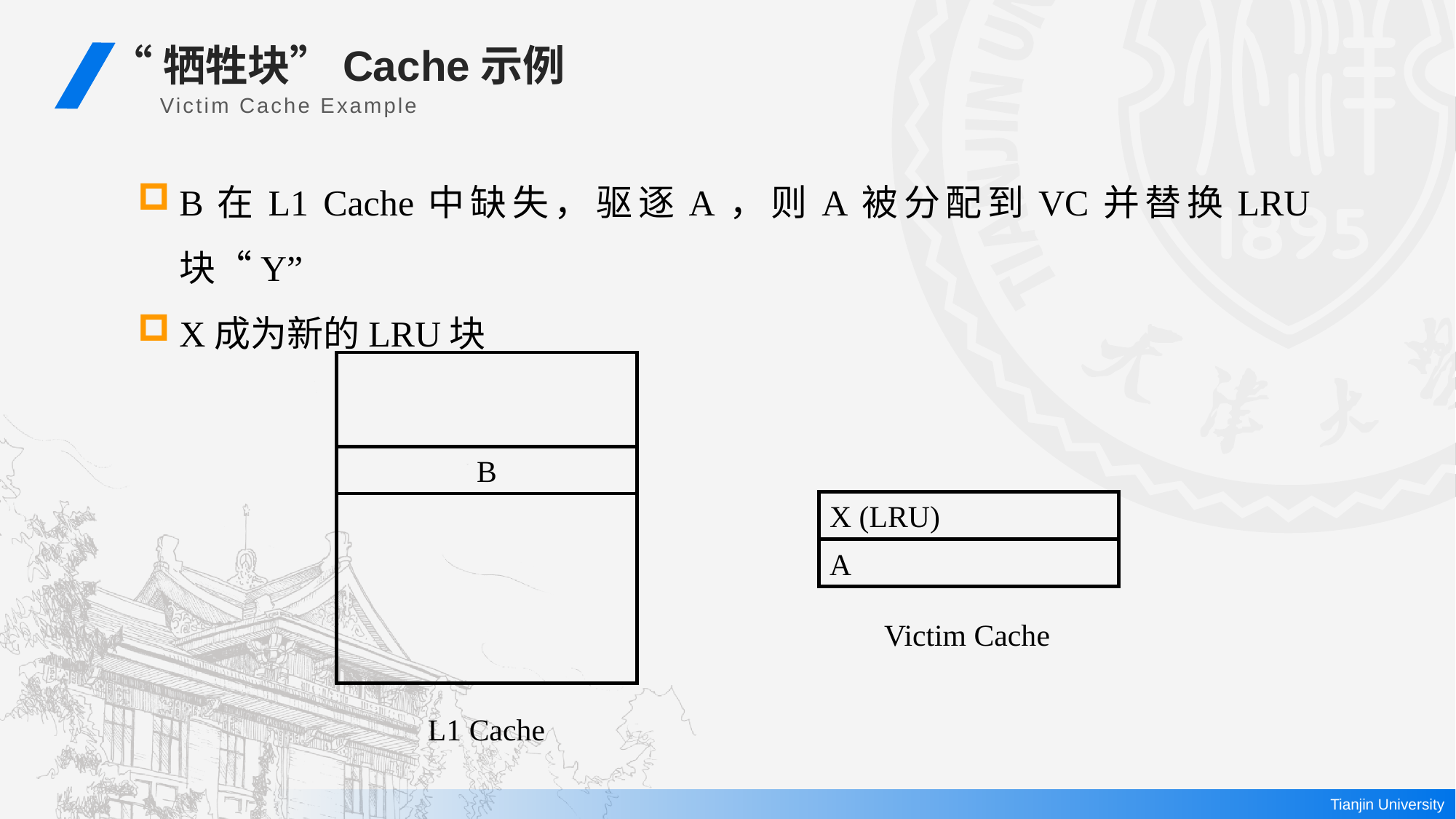

“牺牲块”Cache示例
  Victim Cache Example
B在L1 Cache中缺失，驱逐A，则A被分配到VC并替换LRU块“Y”
X成为新的LRU块

B
X (LRU)
A
Victim Cache
L1 Cache